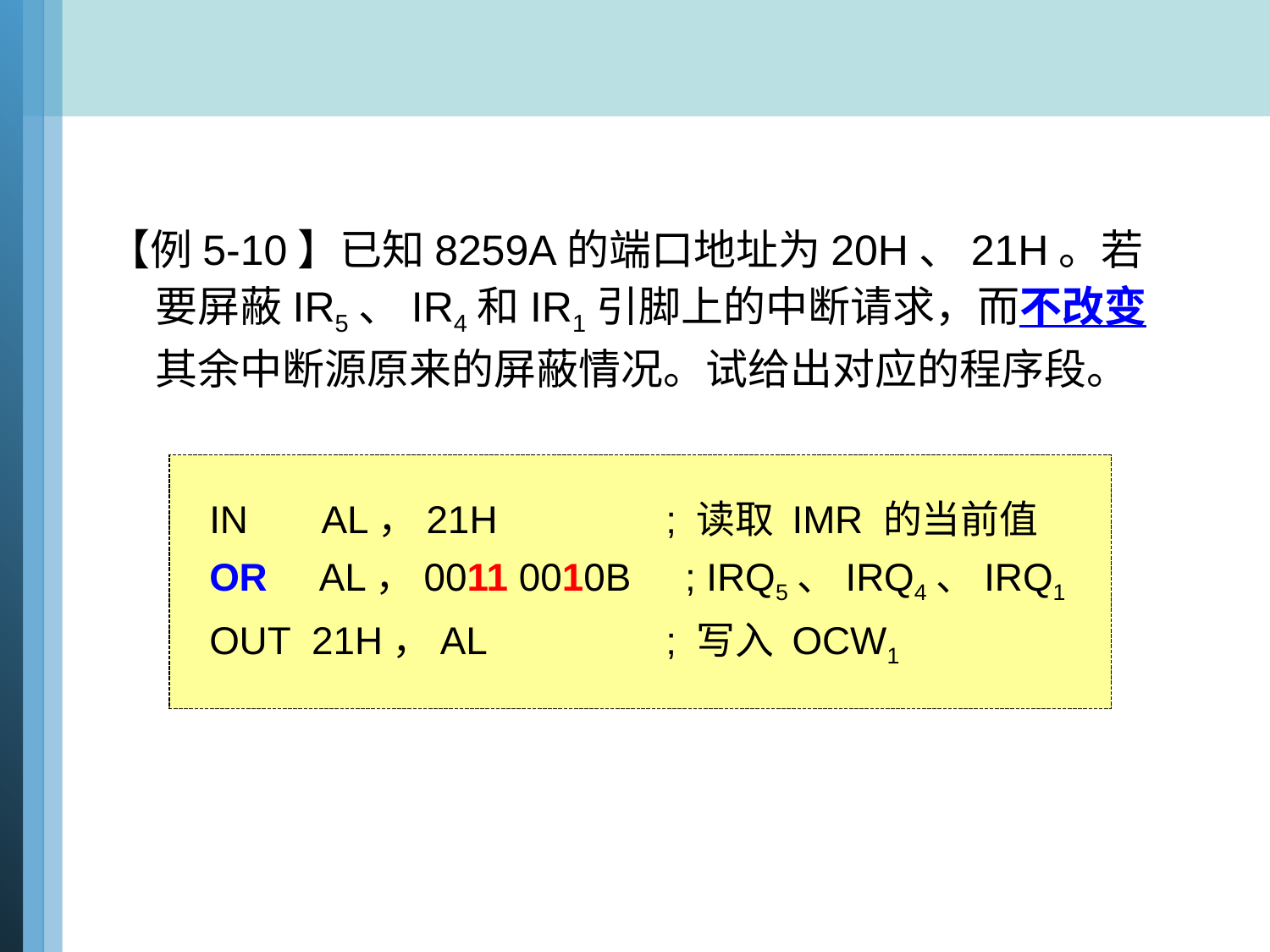

【例5-10】已知8259A的端口地址为20H、21H。若要屏蔽IR5、IR4和IR1引脚上的中断请求，而不改变其余中断源原来的屏蔽情况。试给出对应的程序段。
IN       AL，21H    	       ; 读取 IMR 的当前值
OR     AL，0011 0010B     ; IRQ5、IRQ4、IRQ1
OUT  21H，AL	       ; 写入 OCW1
133